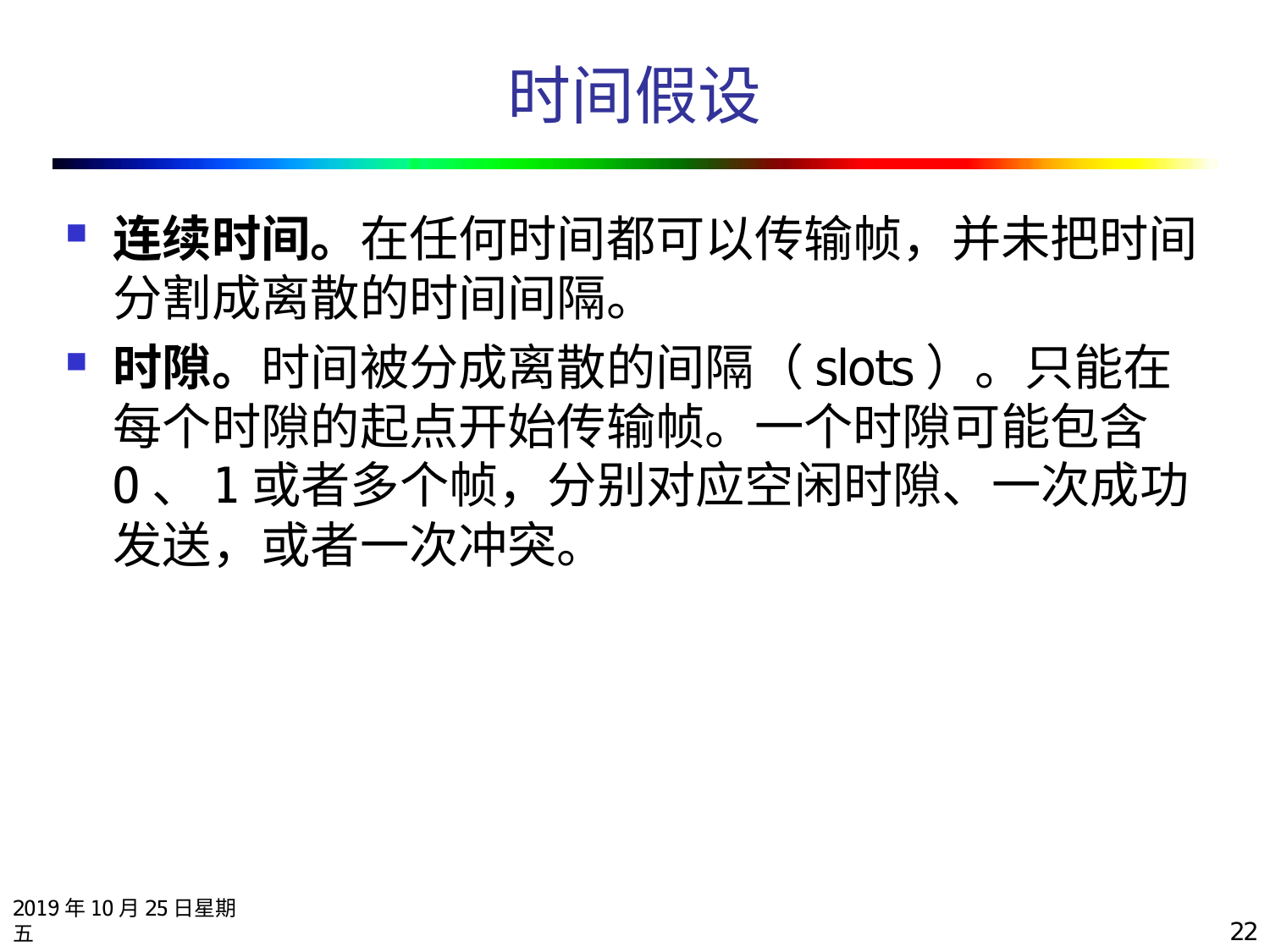

# 时间假设
连续时间。在任何时间都可以传输帧，并未把时间分割成离散的时间间隔。
时隙。时间被分成离散的间隔（slots）。只能在每个时隙的起点开始传输帧。一个时隙可能包含0、1或者多个帧，分别对应空闲时隙、一次成功发送，或者一次冲突。

2019年10月25日星期五
22